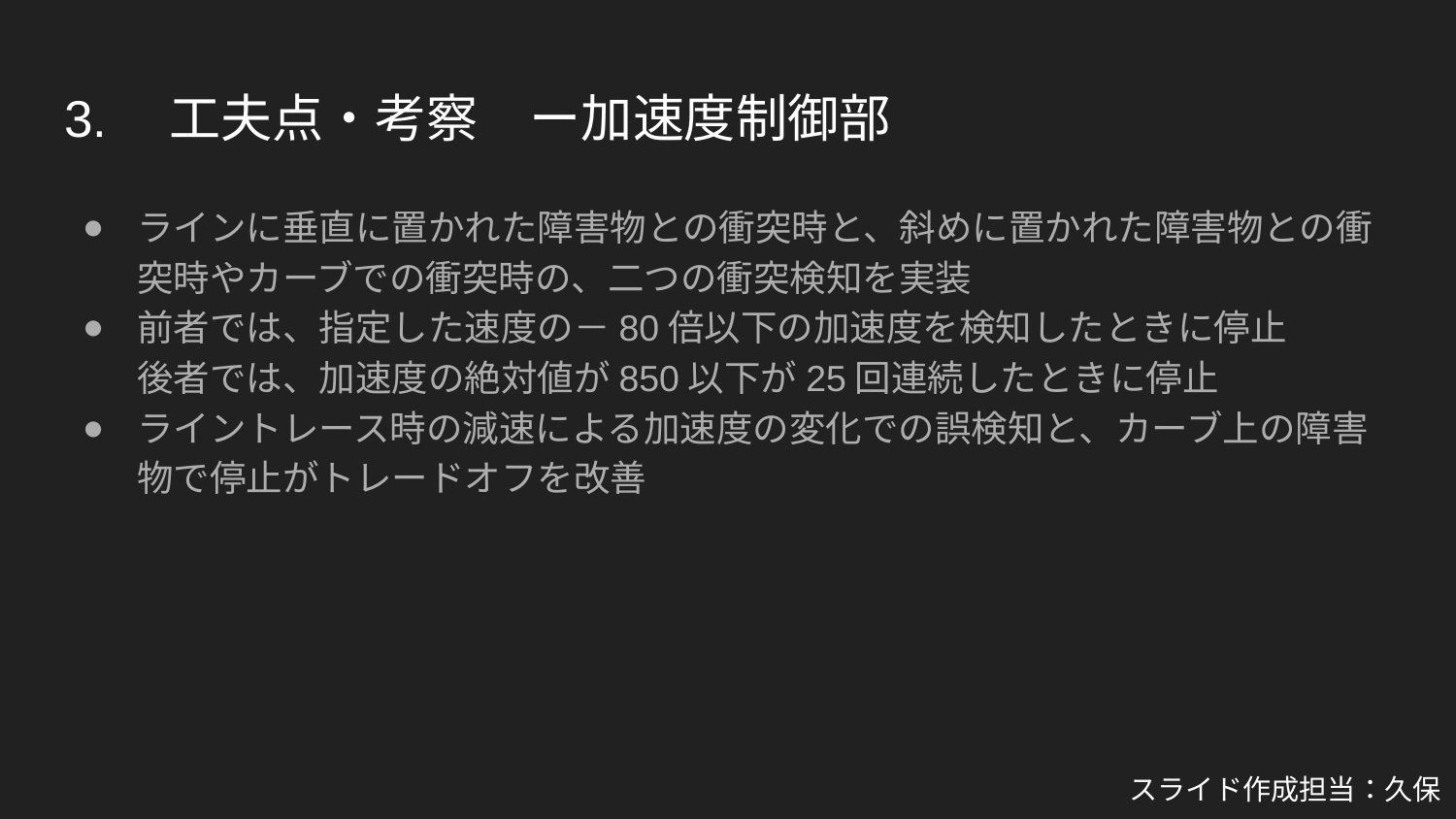

# 3.　工夫点・考察　ー加速度制御部
ラインに垂直に置かれた障害物との衝突時と、斜めに置かれた障害物との衝突時やカーブでの衝突時の、二つの衝突検知を実装
前者では、指定した速度の－80倍以下の加速度を検知したときに停止
後者では、加速度の絶対値が850以下が25回連続したときに停止
ライントレース時の減速による加速度の変化での誤検知と、カーブ上の障害物で停止がトレードオフを改善
スライド作成担当：久保